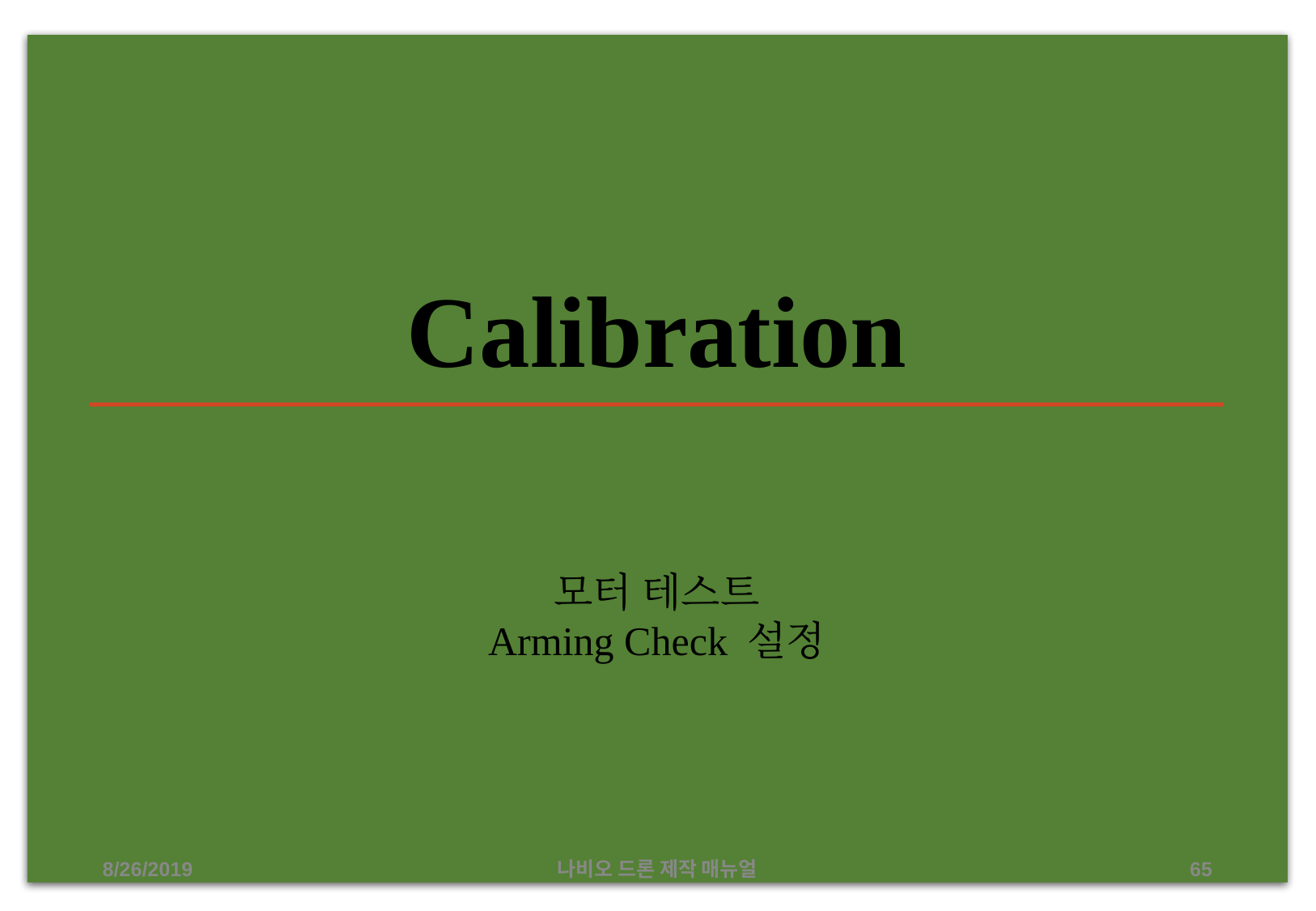

# Calibration
모터 테스트
Arming Check 설정
8/26/2019
나비오 드론 제작 매뉴얼
65